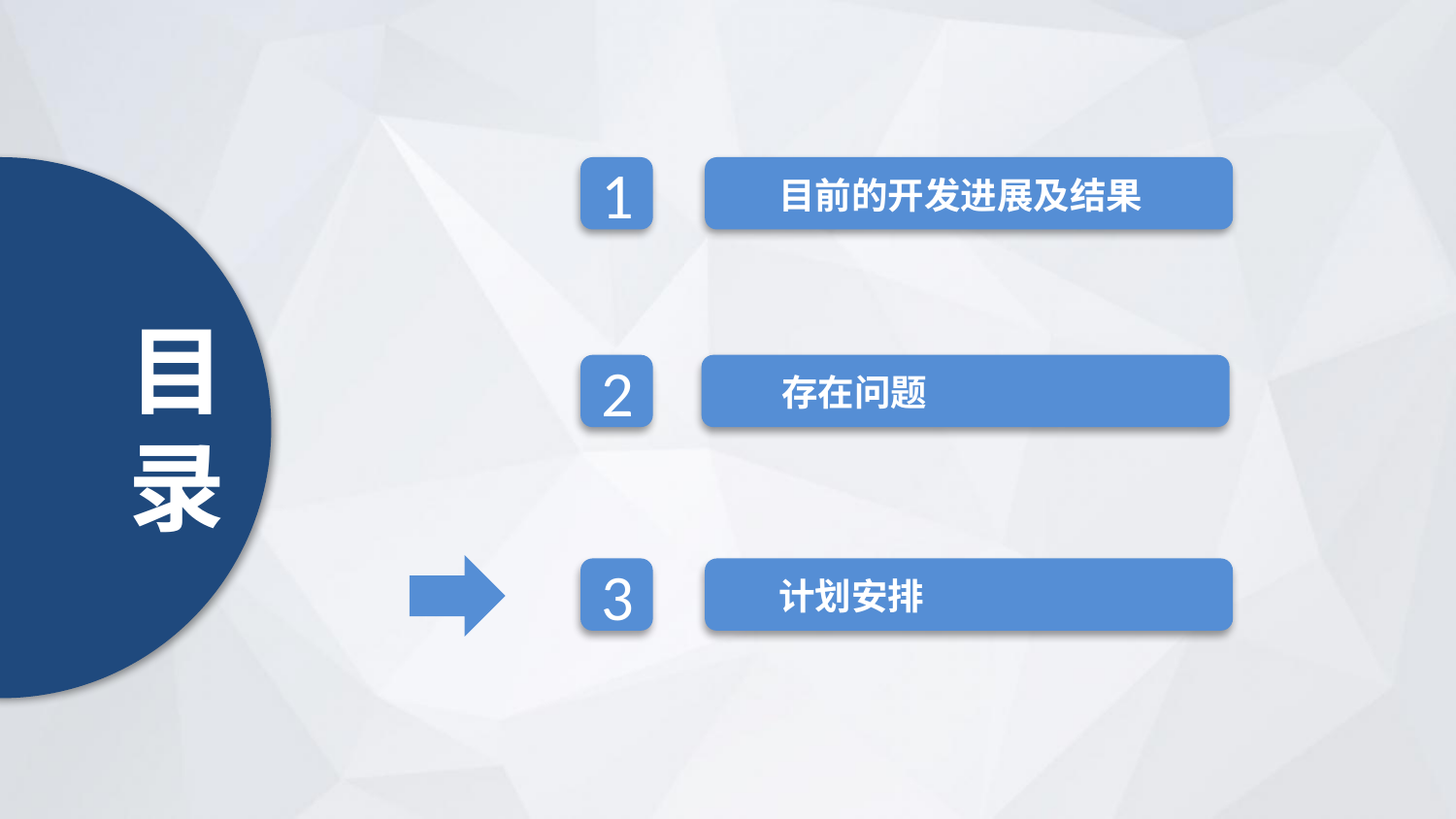

1

目前的开发进展及结果

目
录
2

存在问题

3

计划安排